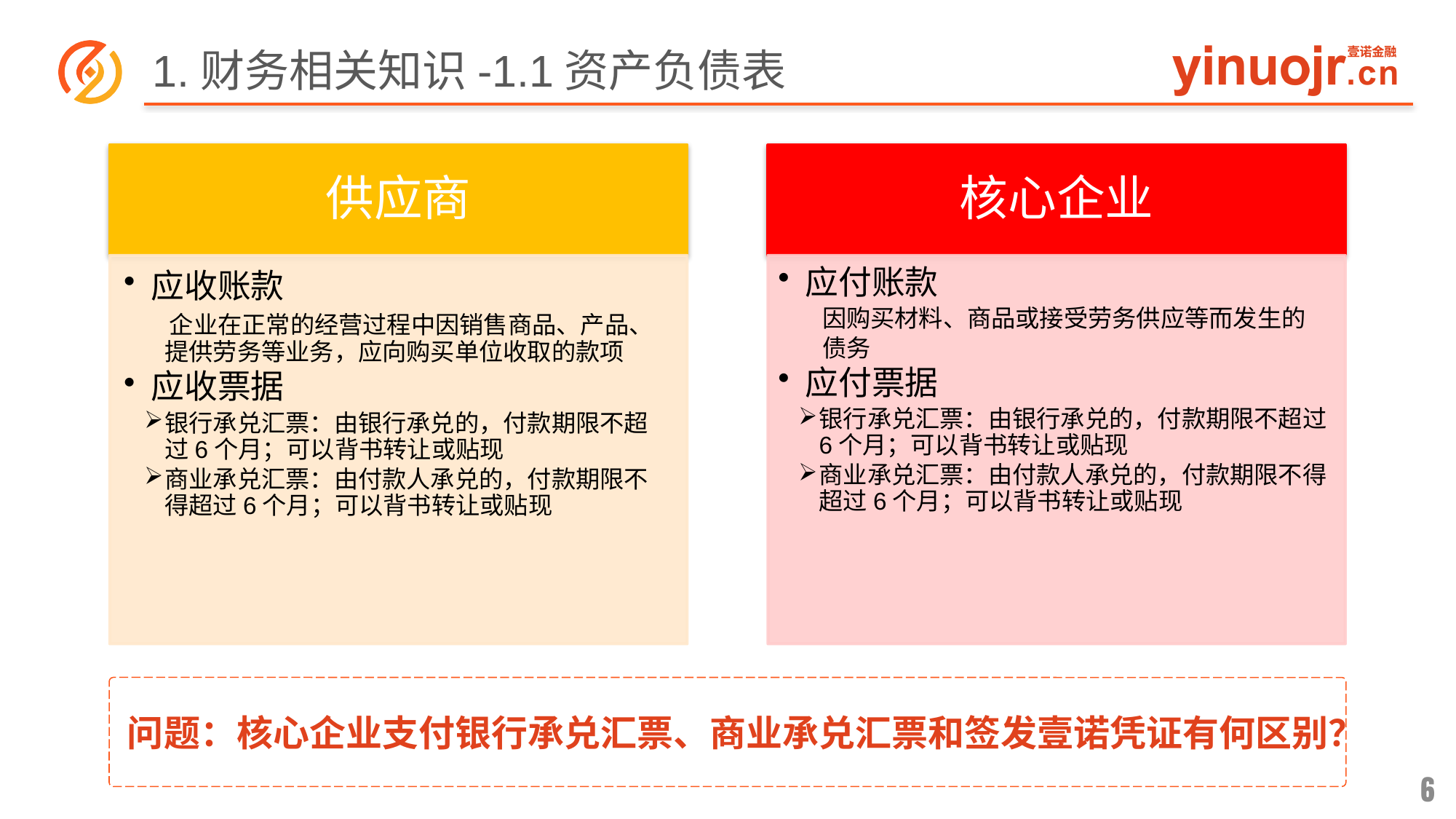

# 1.财务相关知识-1.1资产负债表
供应商
应收账款
   企业在正常的经营过程中因销售商品、产品、提供劳务等业务，应向购买单位收取的款项
应收票据
银行承兑汇票：由银行承兑的，付款期限不超过6个月；可以背书转让或贴现
商业承兑汇票：由付款人承兑的，付款期限不得超过6个月；可以背书转让或贴现

核心企业
应付账款
       因购买材料、商品或接受劳务供应等而发生的
       债务
应付票据
银行承兑汇票：由银行承兑的，付款期限不超过6个月；可以背书转让或贴现
商业承兑汇票：由付款人承兑的，付款期限不得超过6个月；可以背书转让或贴现

问题：核心企业支付银行承兑汇票、商业承兑汇票和签发壹诺凭证有何区别？
6